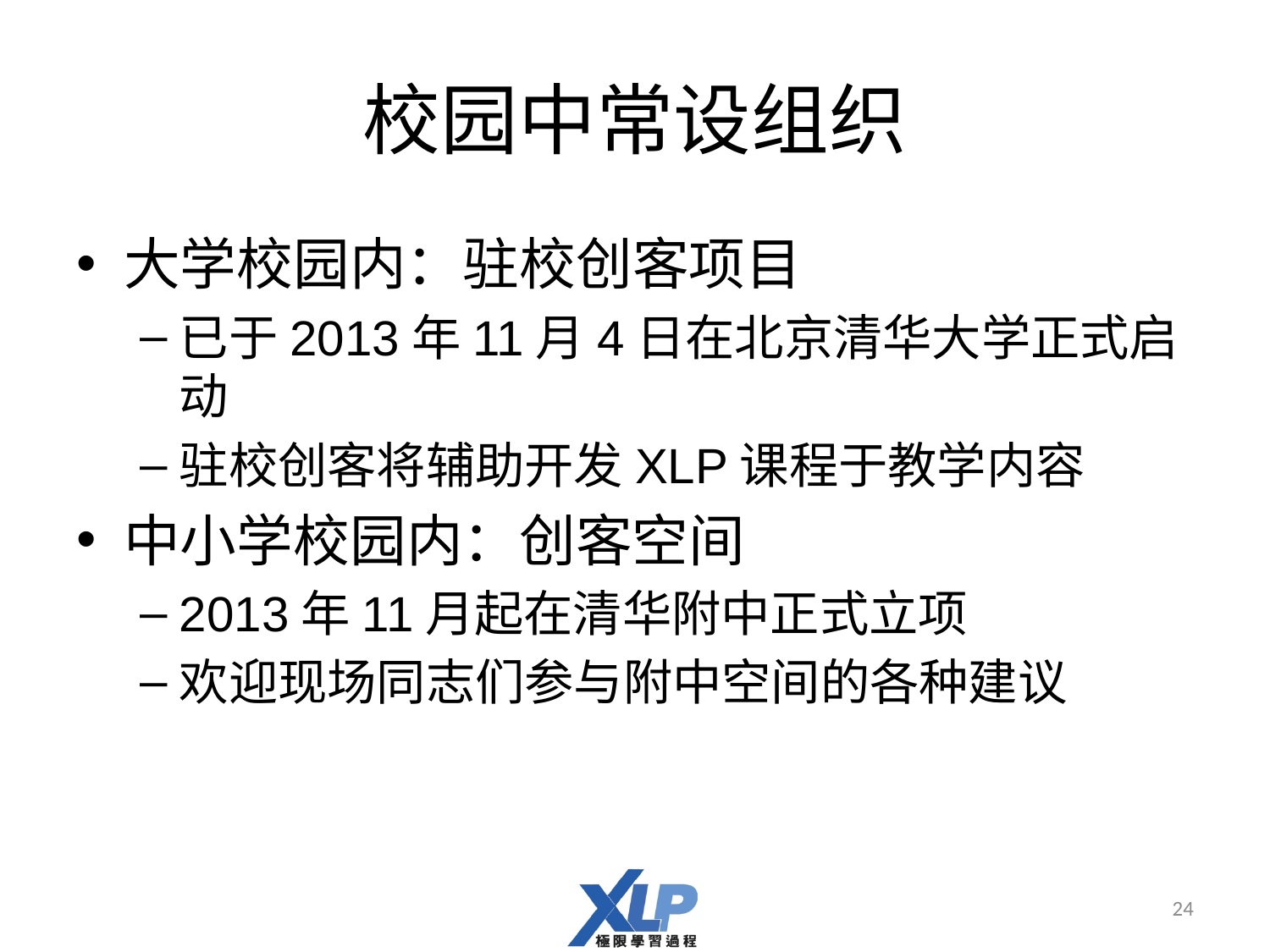

# 校园中常设组织
大学校园内：驻校创客项目
已于2013年11月4日在北京清华大学正式启动
驻校创客将辅助开发XLP课程于教学内容
中小学校园内：创客空间
2013年11月起在清华附中正式立项
欢迎现场同志们参与附中空间的各种建议
24